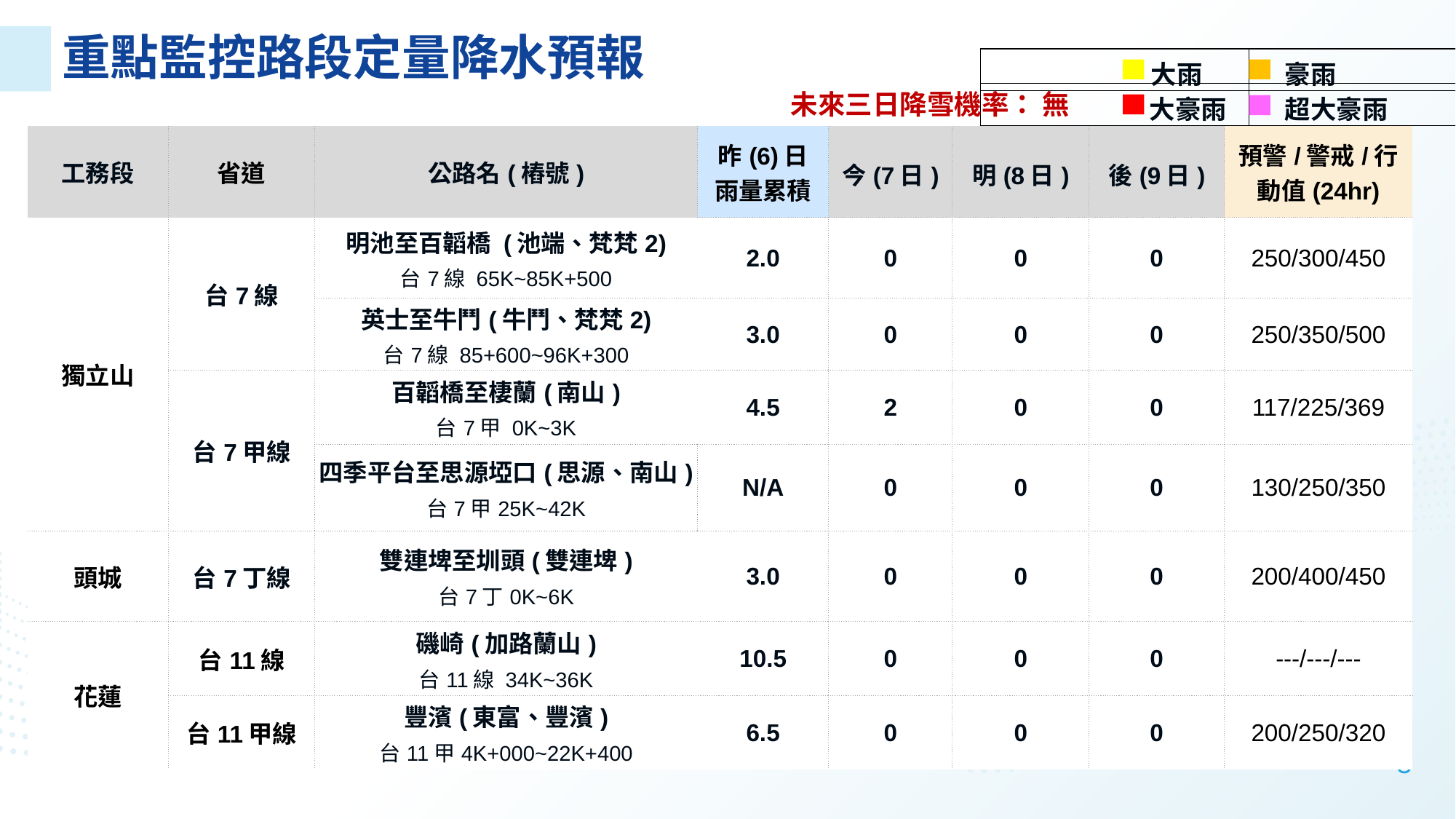

未來三日降雪機率： 無
| 工務段 | 省道 | 公路名(樁號) | 昨(6)日 雨量累積 | 今(7日) | 明(8日) | 後(9日) | 預警/警戒/行動值(24hr) |
| --- | --- | --- | --- | --- | --- | --- | --- |
| 獨立山 | 台7線 | 明池至百韜橋 (池端、梵梵2) 台7線 65K~85K+500 | 2.0 | 0 | 0 | 0 | 250/300/450 |
|  |  | 英士至牛鬥(牛鬥、梵梵2) 台7線 85+600~96K+300 | 3.0 | 0 | 0 | 0 | 250/350/500 |
|  | 台7甲線 | 百韜橋至棲蘭(南山) 台7甲 0K~3K | 4.5 | 2 | 0 | 0 | 117/225/369 |
|  |  | 四季平台至思源埡口(思源、南山) 台7甲25K~42K | N/A | 0 | 0 | 0 | 130/250/350 |
| 頭城 | 台7丁線 | 雙連埤至圳頭(雙連埤) 台7丁0K~6K | 3.0 | 0 | 0 | 0 | 200/400/450 |
| 花蓮 | 台11線 | 磯崎(加路蘭山) 台11線 34K~36K | 10.5 | 0 | 0 | 0 | ---/---/--- |
|  | 台11甲線 | 豐濱(東富、豐濱) 台11甲4K+000~22K+400 | 6.5 | 0 | 0 | 0 | 200/250/320 |
8